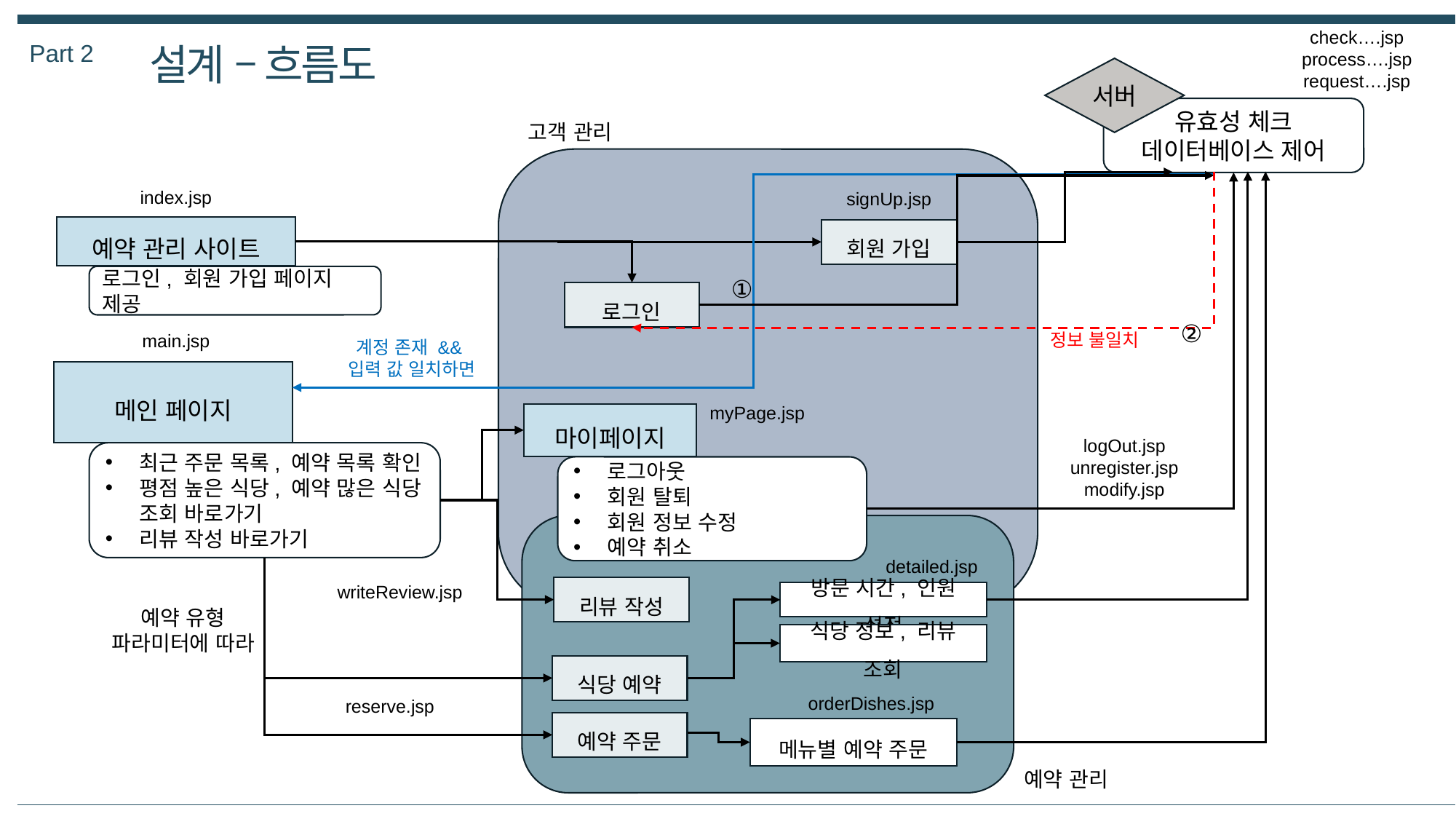

check….jsp
process….jsp
request….jsp
Part 2
설계 – 흐름도
서버
유효성 체크
데이터베이스 제어
고객 관리

index.jsp
signUp.jsp
예약 관리 사이트
회원 가입
로그인, 회원 가입 페이지 제공
로그인
정보 불일치
main.jsp
계정 존재 &&
입력 값 일치하면
메인 페이지
myPage.jsp
마이페이지
logOut.jsp
unregister.jsp
modify.jsp
최근 주문 목록, 예약 목록 확인
평점 높은 식당, 예약 많은 식당 조회 바로가기
리뷰 작성 바로가기
로그아웃
회원 탈퇴
회원 정보 수정
예약 취소

detailed.jsp
writeReview.jsp
리뷰 작성
방문 시간, 인원 설정
예약 유형 파라미터에 따라
식당 정보, 리뷰 조회
식당 예약
orderDishes.jsp
reserve.jsp
예약 주문
메뉴별 예약 주문
예약 관리
①
②